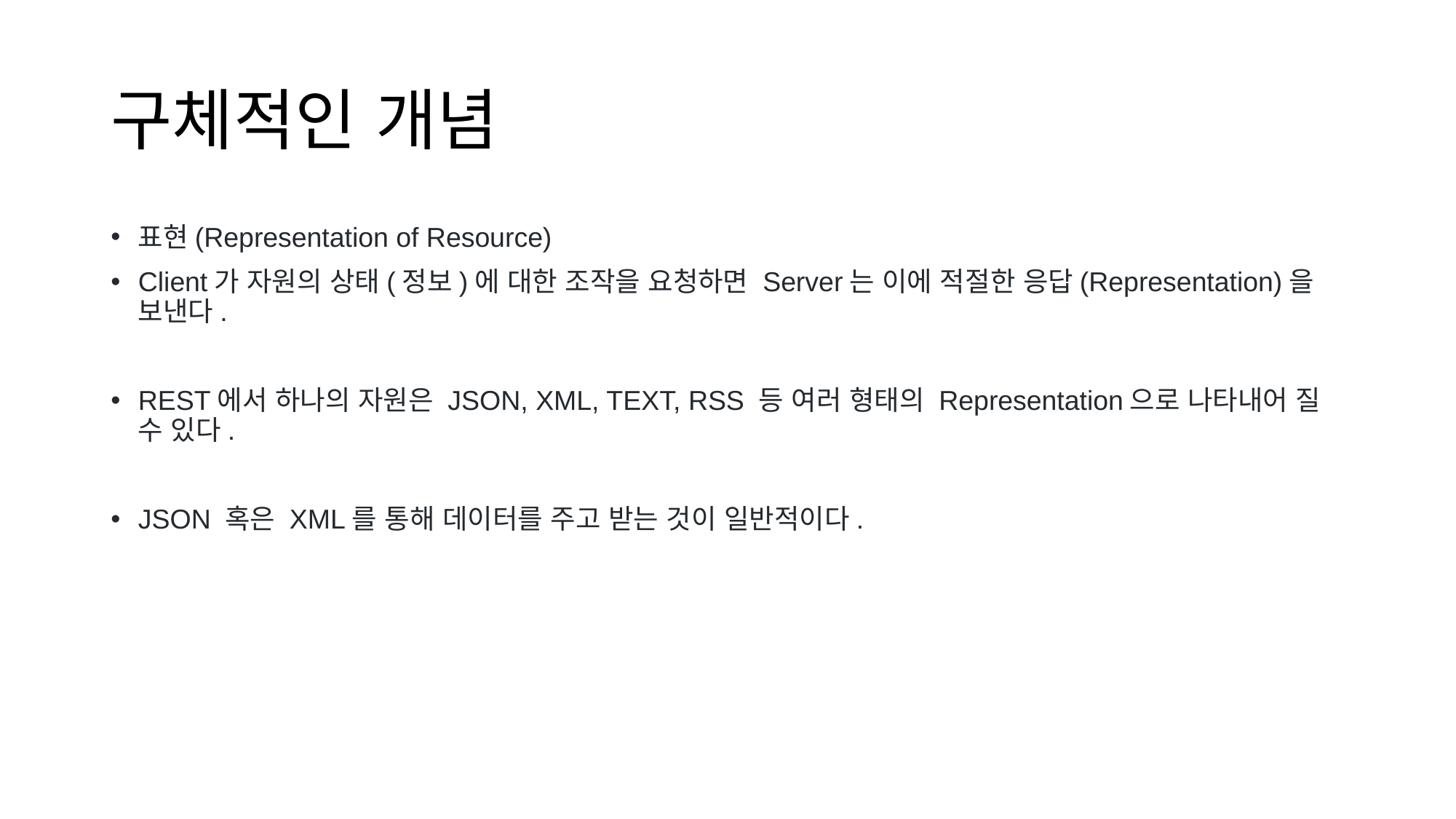

# 구체적인 개념
표현(Representation of Resource)
Client가 자원의 상태(정보)에 대한 조작을 요청하면 Server는 이에 적절한 응답(Representation)을 보낸다.

REST에서 하나의 자원은 JSON, XML, TEXT, RSS 등 여러 형태의 Representation으로 나타내어 질 수 있다.

JSON 혹은 XML를 통해 데이터를 주고 받는 것이 일반적이다.